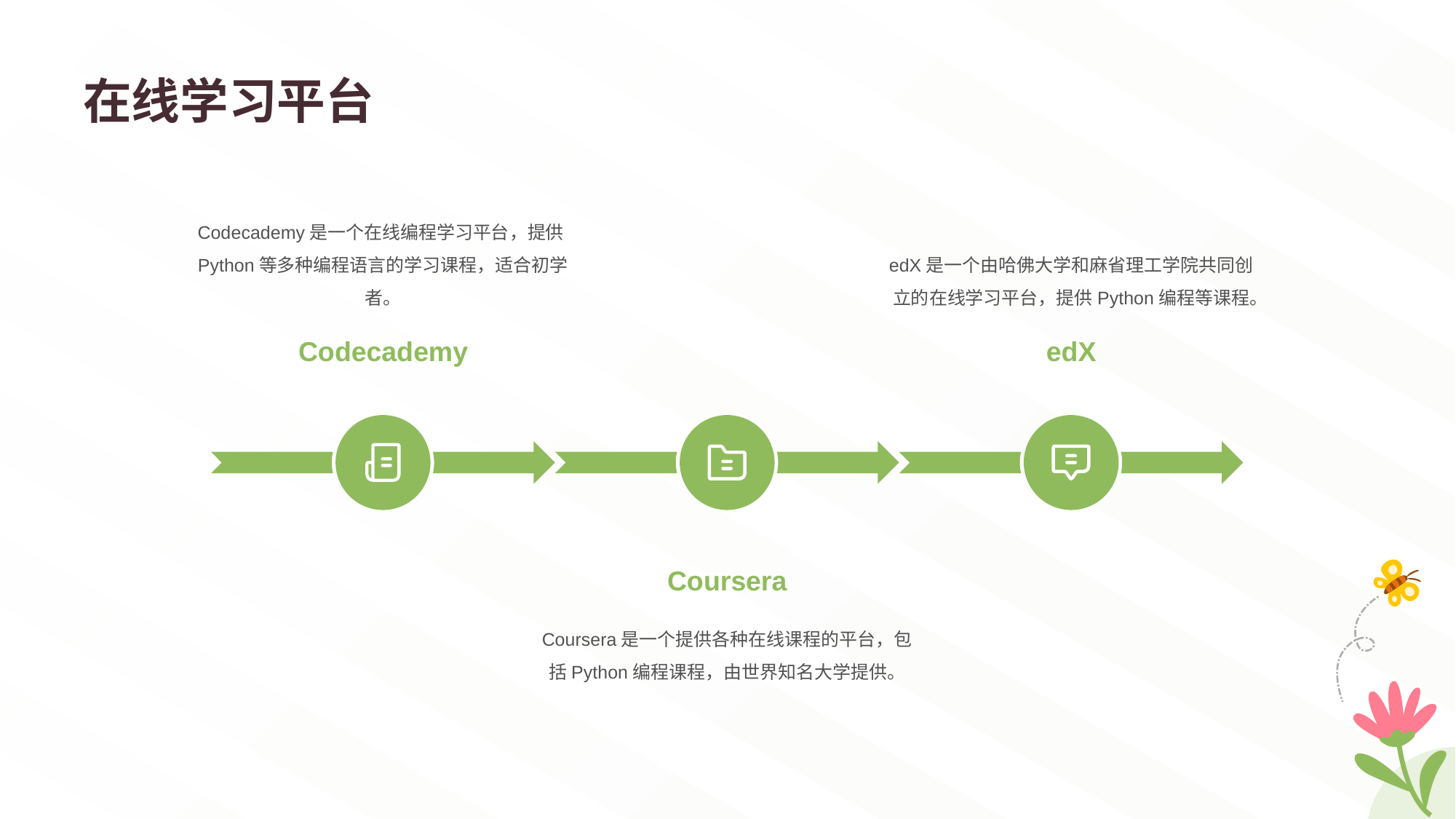

# 在线学习平台
edX是一个由哈佛大学和麻省理工学院共同创立的在线学习平台，提供Python编程等课程。
Codecademy是一个在线编程学习平台，提供Python等多种编程语言的学习课程，适合初学者。
Codecademy
edX

Coursera
Coursera是一个提供各种在线课程的平台，包括Python编程课程，由世界知名大学提供。